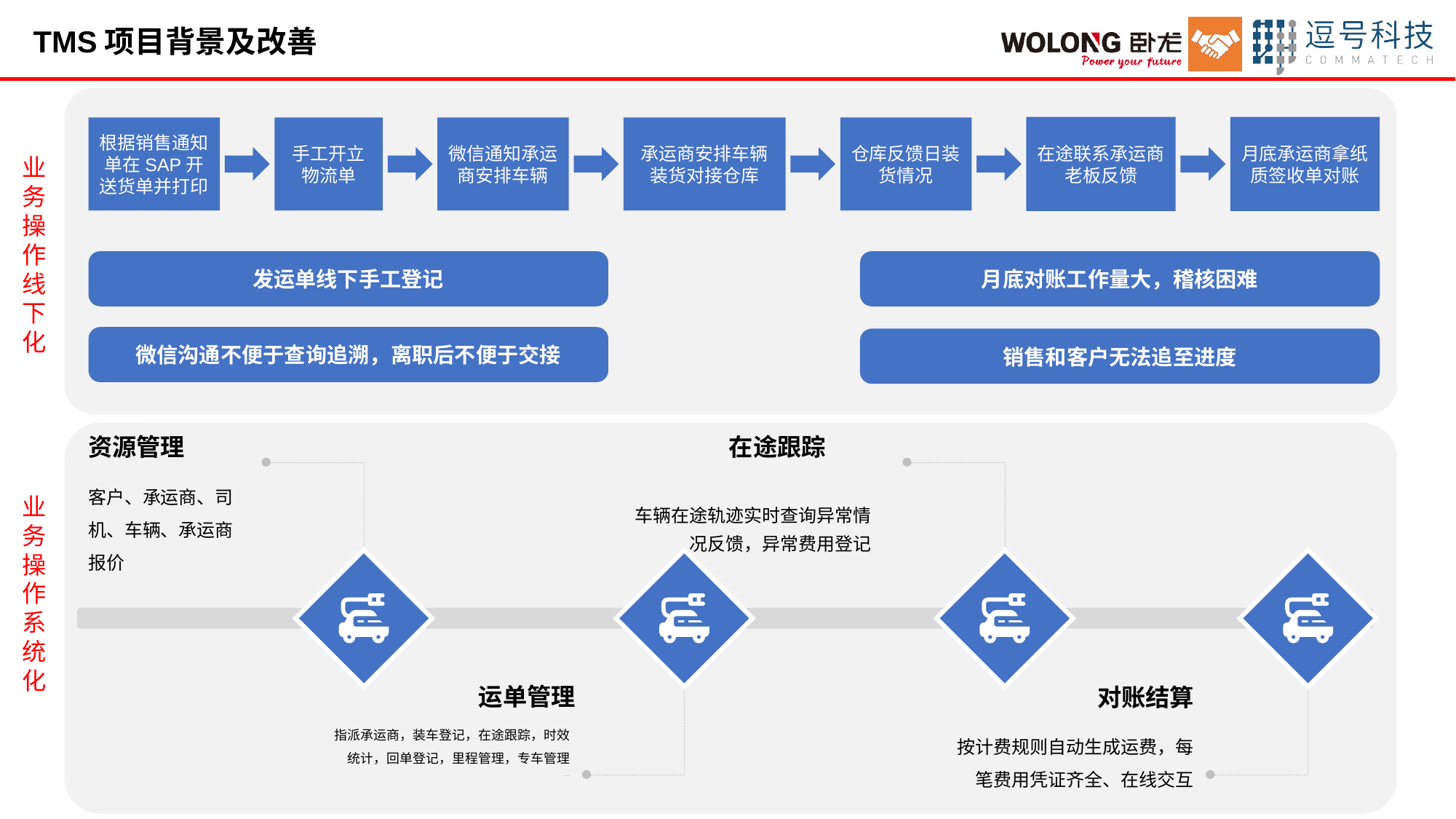

TMS项目背景及改善

在途联系承运商老板反馈
月底承运商拿纸质签收单对账
根据销售通知单在SAP开送货单并打印
手工开立物流单
微信通知承运商安排车辆
承运商安排车辆装货对接仓库
仓库反馈日装货情况

业
务
操
作
线下化
发运单线下手工登记
月底对账工作量大，稽核困难
微信沟通不便于查询追溯，离职后不便于交接
销售和客户无法追至进度

资源管理
客户、承运商、司机、车辆、承运商报价
在途跟踪

运单管理
指派承运商，装车登记，在途跟踪，时效统计，回单登记，里程管理，专车管理
.
……
对账结算
按计费规则自动生成运费，每笔费用凭证齐全、在线交互
业
务
操作
系
统化
车辆在途轨迹实时查询异常情况反馈，异常费用登记